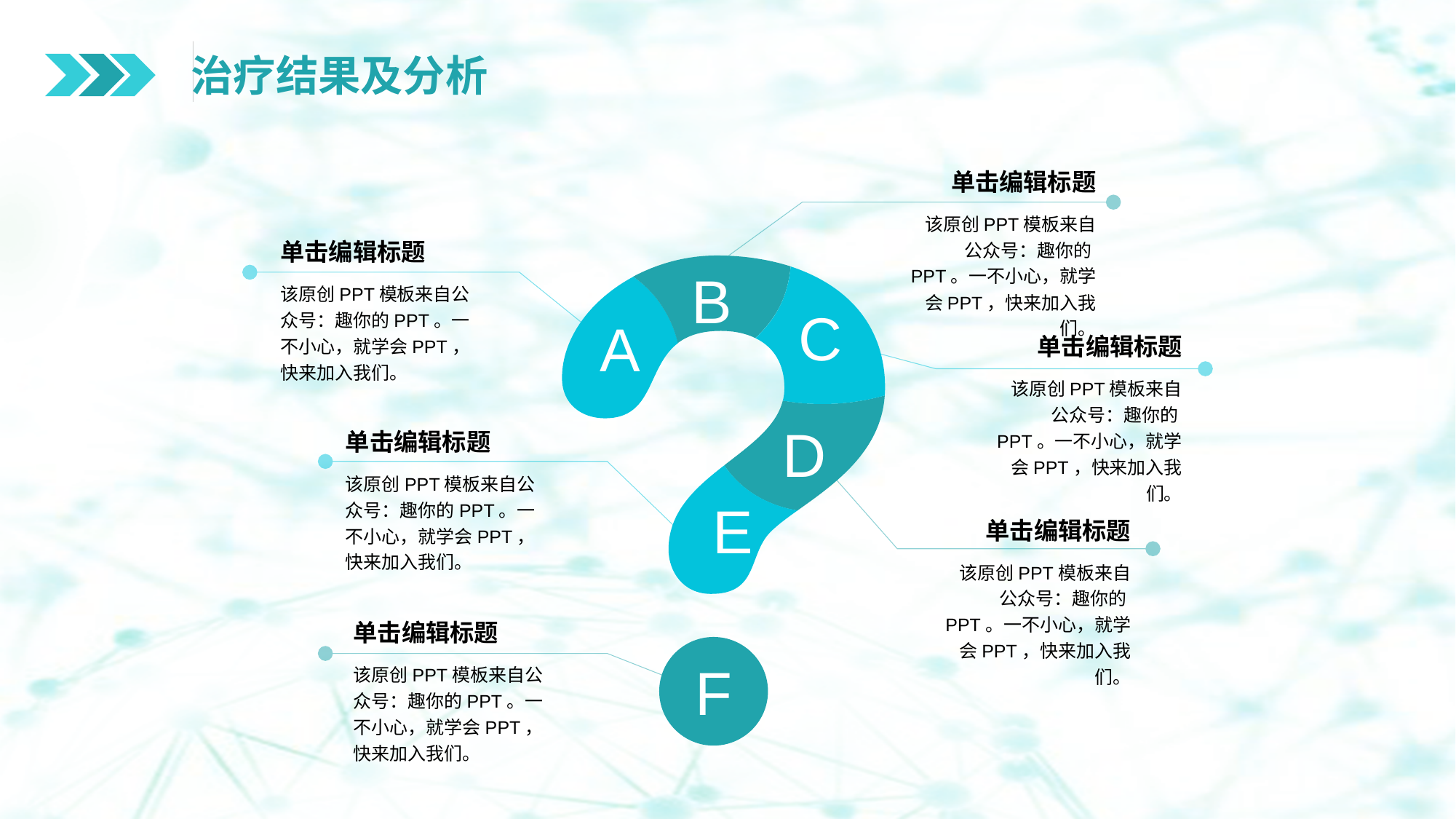

治疗结果及分析

单击编辑标题
该原创PPT模板来自公众号：趣你的PPT。一不小心，就学会PPT，快来加入我们。

单击编辑标题
该原创PPT模板来自公众号：趣你的PPT。一不小心，就学会PPT，快来加入我们。
B
C

A
单击编辑标题
该原创PPT模板来自公众号：趣你的PPT。一不小心，就学会PPT，快来加入我们。

D
单击编辑标题
该原创PPT模板来自公众号：趣你的PPT。一不小心，就学会PPT，快来加入我们。

E

单击编辑标题
该原创PPT模板来自公众号：趣你的PPT。一不小心，就学会PPT，快来加入我们。
单击编辑标题
该原创PPT模板来自公众号：趣你的PPT。一不小心，就学会PPT，快来加入我们。
F